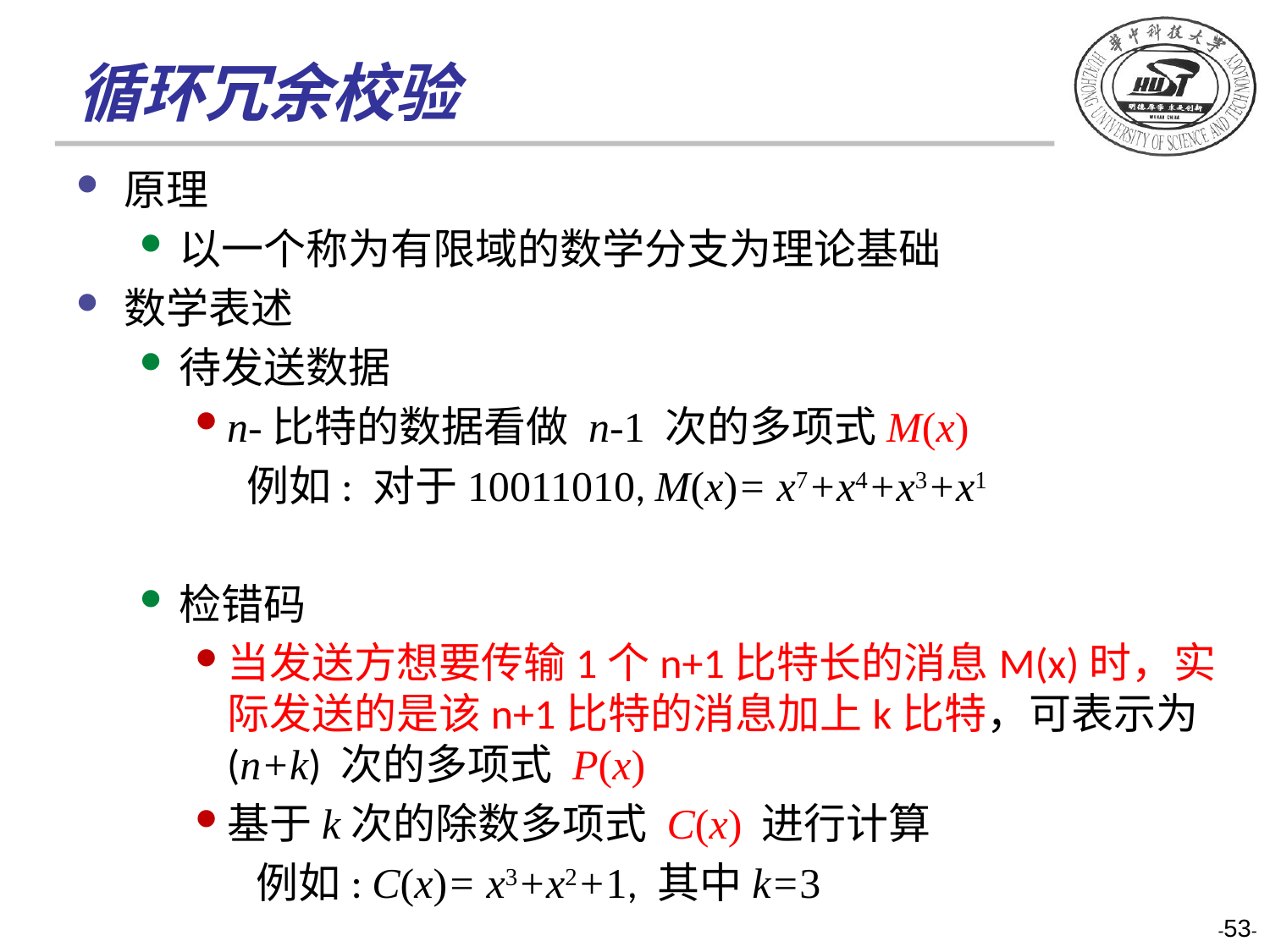

# 循环冗余校验
原理
以一个称为有限域的数学分支为理论基础
数学表述
待发送数据
n-比特的数据看做 n-1 次的多项式M(x)
	      例如: 对于10011010, M(x)= x7+x4+x3+x1

检错码
当发送方想要传输1个n+1比特长的消息M(x)时，实际发送的是该n+1比特的消息加上k比特，可表示为 (n+k) 次的多项式 P(x)
基于k次的除数多项式 C(x) 进行计算
	  例如: C(x)= x3+x2+1, 其中k=3
-53-